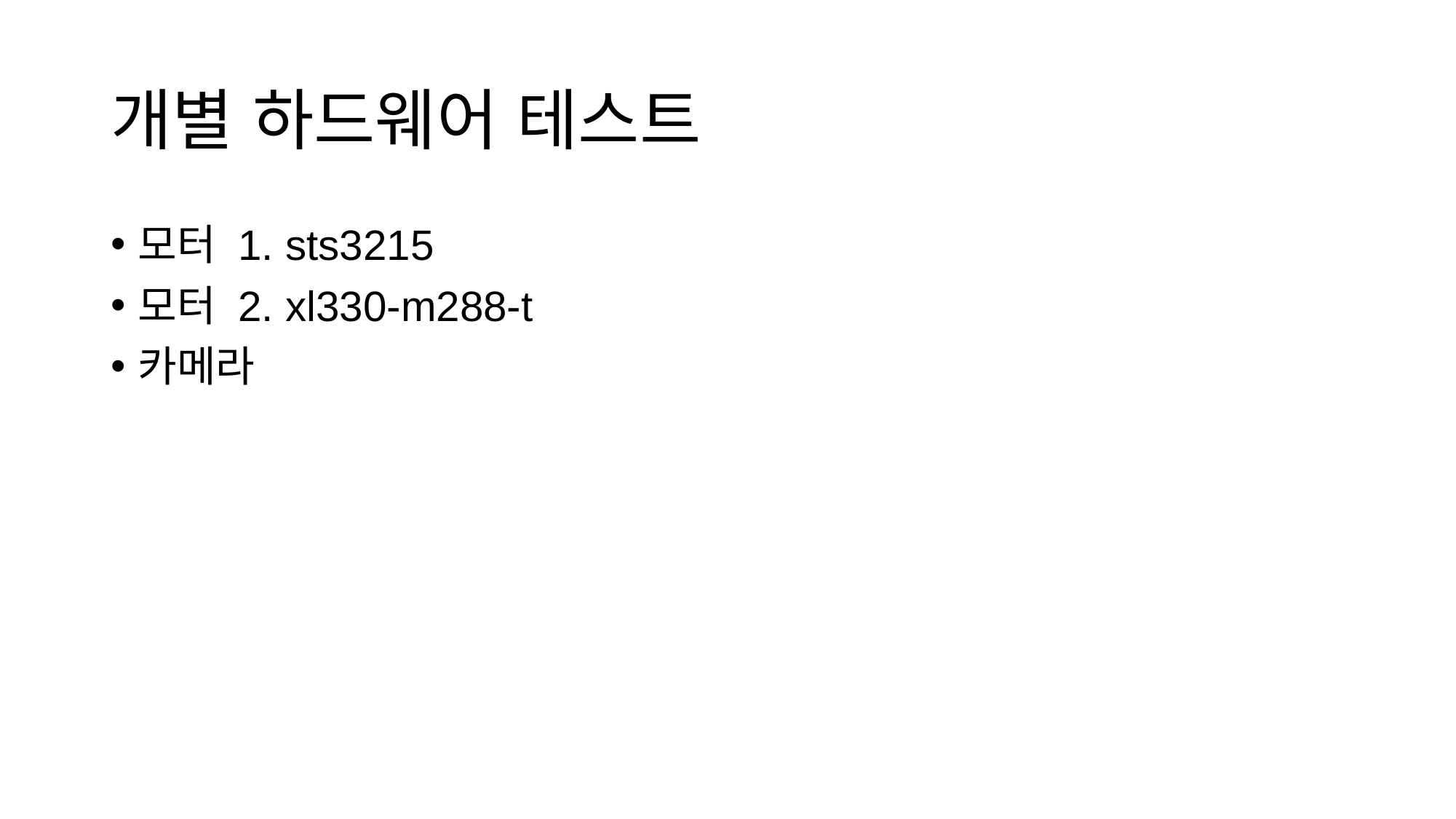

# 개별 하드웨어 테스트
모터 1. sts3215
모터 2. xl330-m288-t
카메라